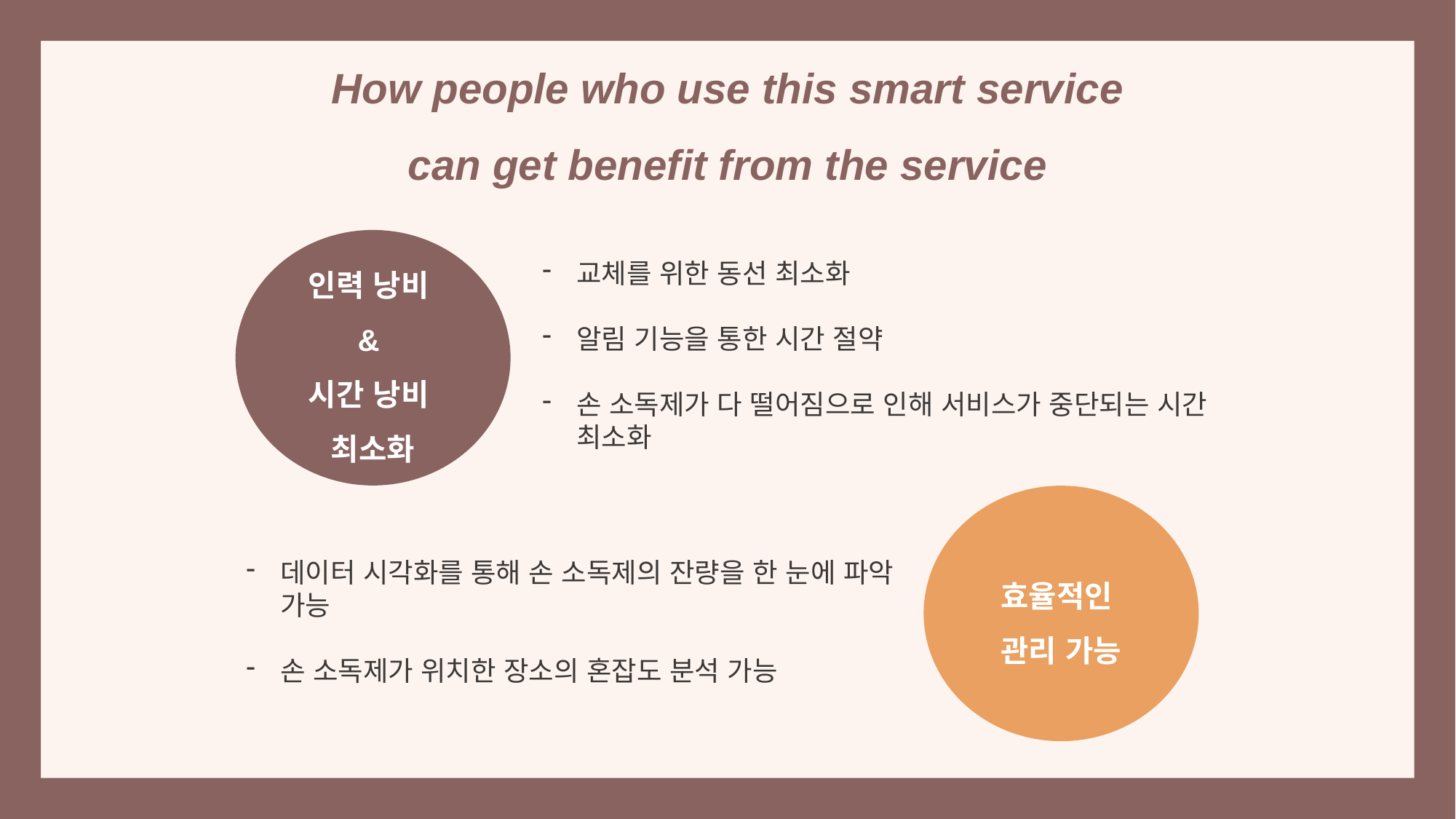

How people who use this smart service can get benefit from the service
인력 낭비
&
시간 낭비
최소화
교체를 위한 동선 최소화

알림 기능을 통한 시간 절약

손 소독제가 다 떨어짐으로 인해 서비스가 중단되는 시간 최소화

효율적인
관리 가능
데이터 시각화를 통해 손 소독제의 잔량을 한 눈에 파악 가능

손 소독제가 위치한 장소의 혼잡도 분석 가능